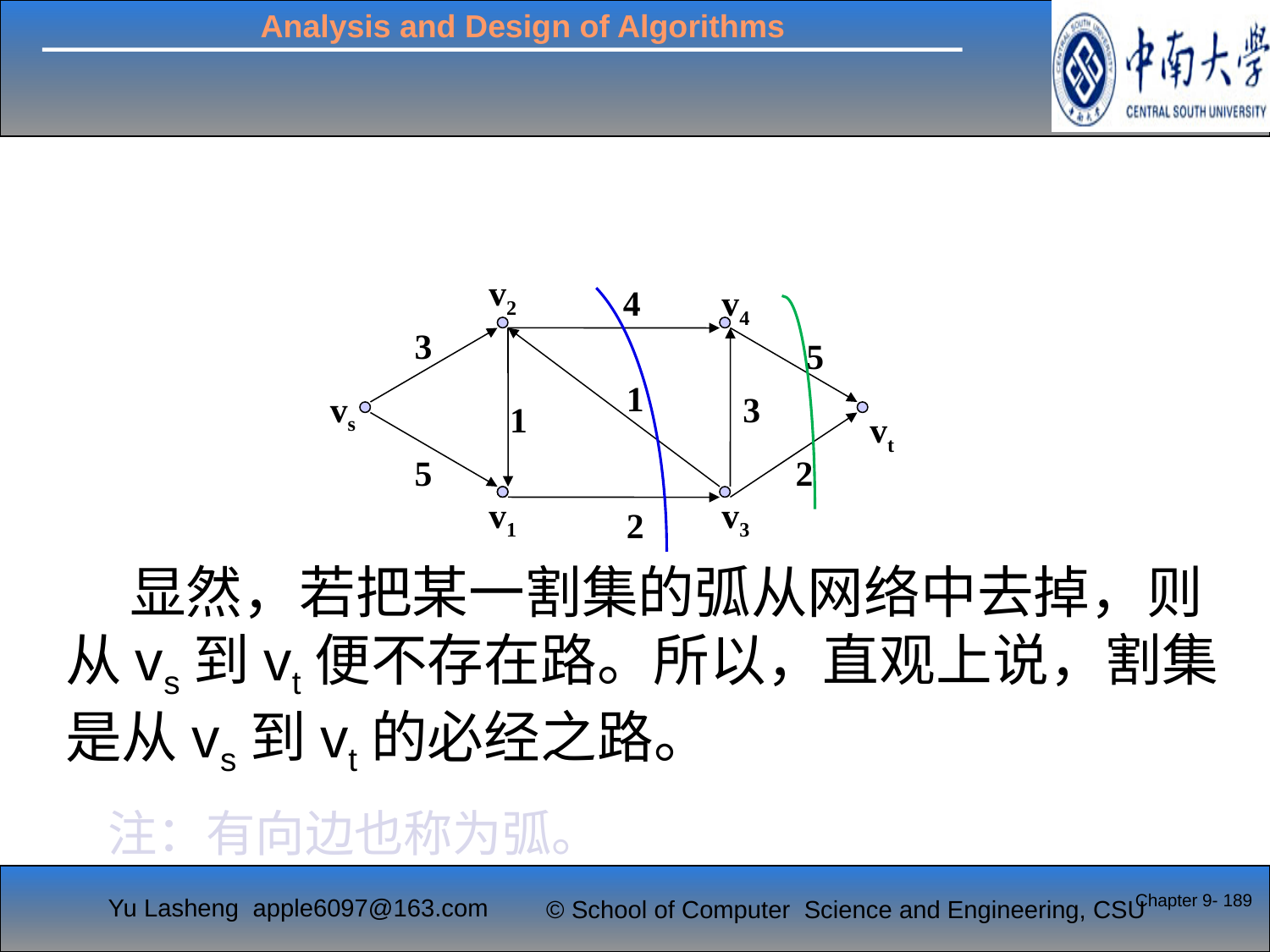

v2
  4
v4

3

5
1
vs
3
1

vt

5
2
v1

v3

2
    显然，若把某一割集的弧从网络中去掉，则从vs到vt便不存在路。所以，直观上说，割集是从vs到vt的必经之路。
注：有向边也称为弧。
Chapter 9- 189